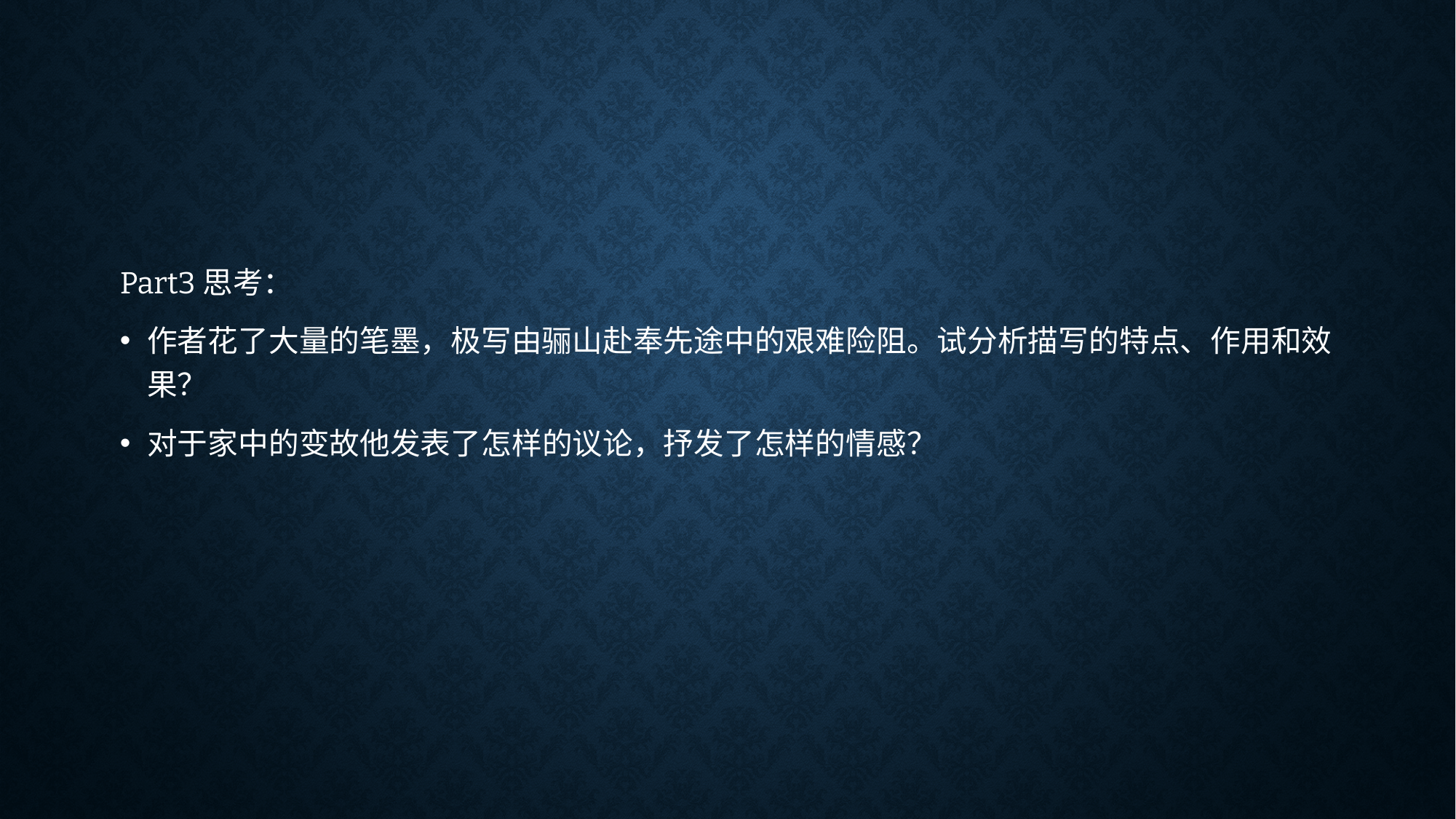

#
Part3思考：
作者花了大量的笔墨，极写由骊山赴奉先途中的艰难险阻。试分析描写的特点、作用和效果？
对于家中的变故他发表了怎样的议论，抒发了怎样的情感？